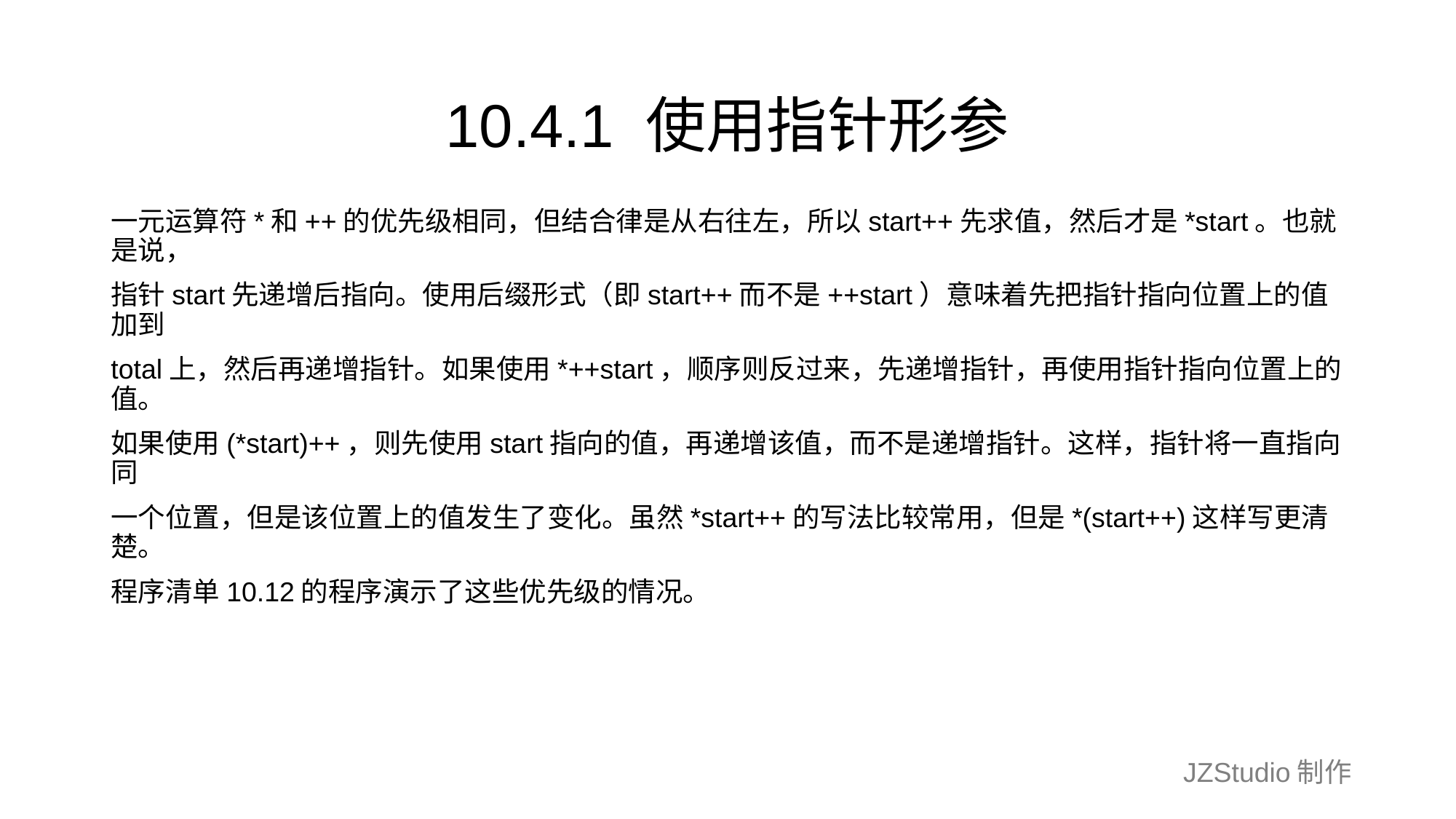

# 10.4.1 使用指针形参
一元运算符*和++的优先级相同，但结合律是从右往左，所以start++先求值，然后才是*start。也就是说，
指针start先递增后指向。使用后缀形式（即start++而不是++start）意味着先把指针指向位置上的值加到
total上，然后再递增指针。如果使用*++start，顺序则反过来，先递增指针，再使用指针指向位置上的值。
如果使用(*start)++，则先使用start指向的值，再递增该值，而不是递增指针。这样，指针将一直指向同
一个位置，但是该位置上的值发生了变化。虽然*start++的写法比较常用，但是*(start++)这样写更清楚。
程序清单10.12的程序演示了这些优先级的情况。